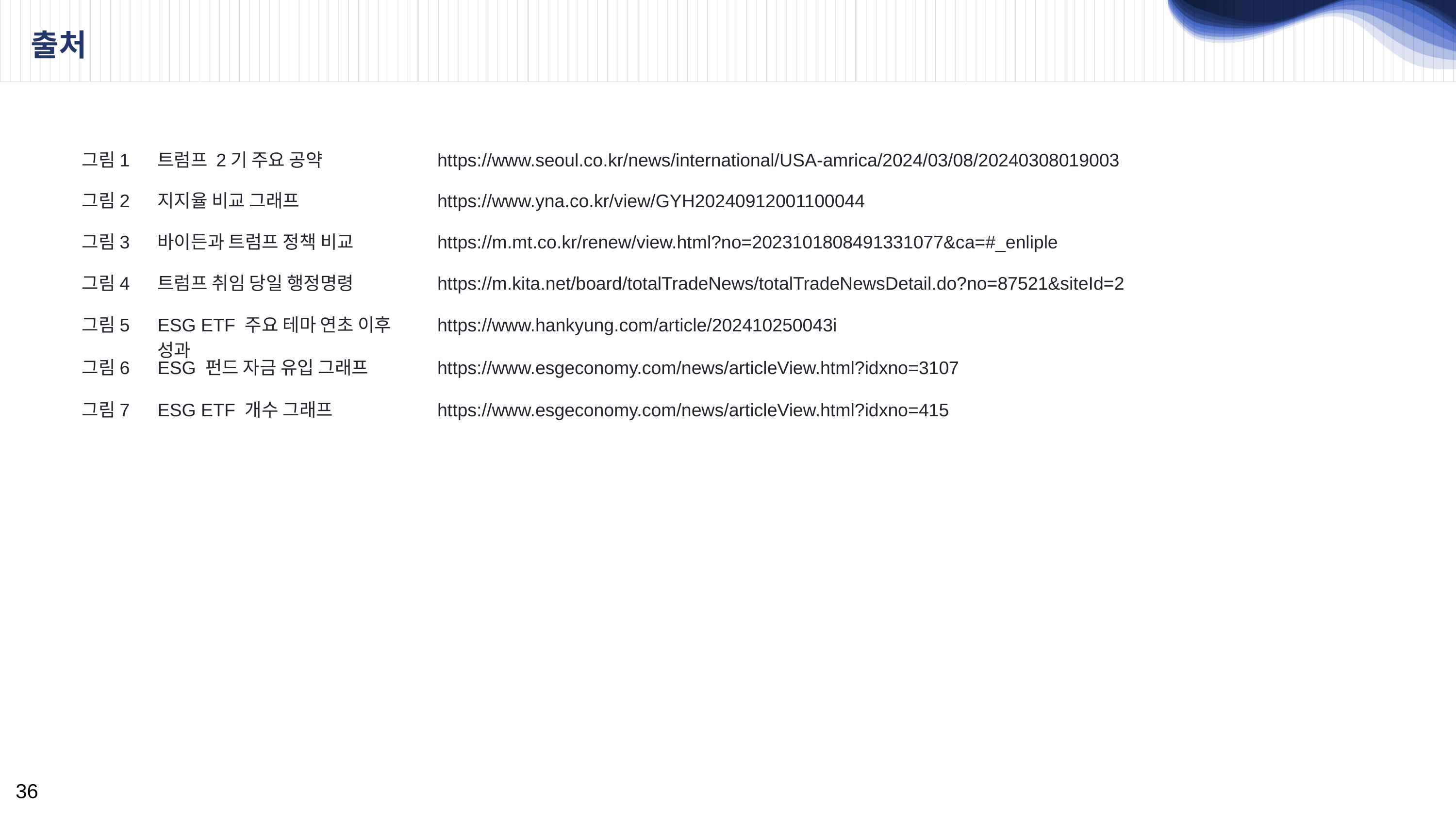

출처
그림1
트럼프 2기 주요 공약
https://www.seoul.co.kr/news/international/USA-amrica/2024/03/08/20240308019003
그림2
지지율 비교 그래프
https://www.yna.co.kr/view/GYH20240912001100044
그림3
바이든과 트럼프 정책 비교
https://m.mt.co.kr/renew/view.html?no=2023101808491331077&ca=#_enliple
그림4
트럼프 취임 당일 행정명령
https://m.kita.net/board/totalTradeNews/totalTradeNewsDetail.do?no=87521&siteId=2
그림5
ESG ETF 주요 테마 연초 이후 성과
https://www.hankyung.com/article/202410250043i
그림6
ESG 펀드 자금 유입 그래프
https://www.esgeconomy.com/news/articleView.html?idxno=3107
그림7
ESG ETF 개수 그래프
https://www.esgeconomy.com/news/articleView.html?idxno=415
36